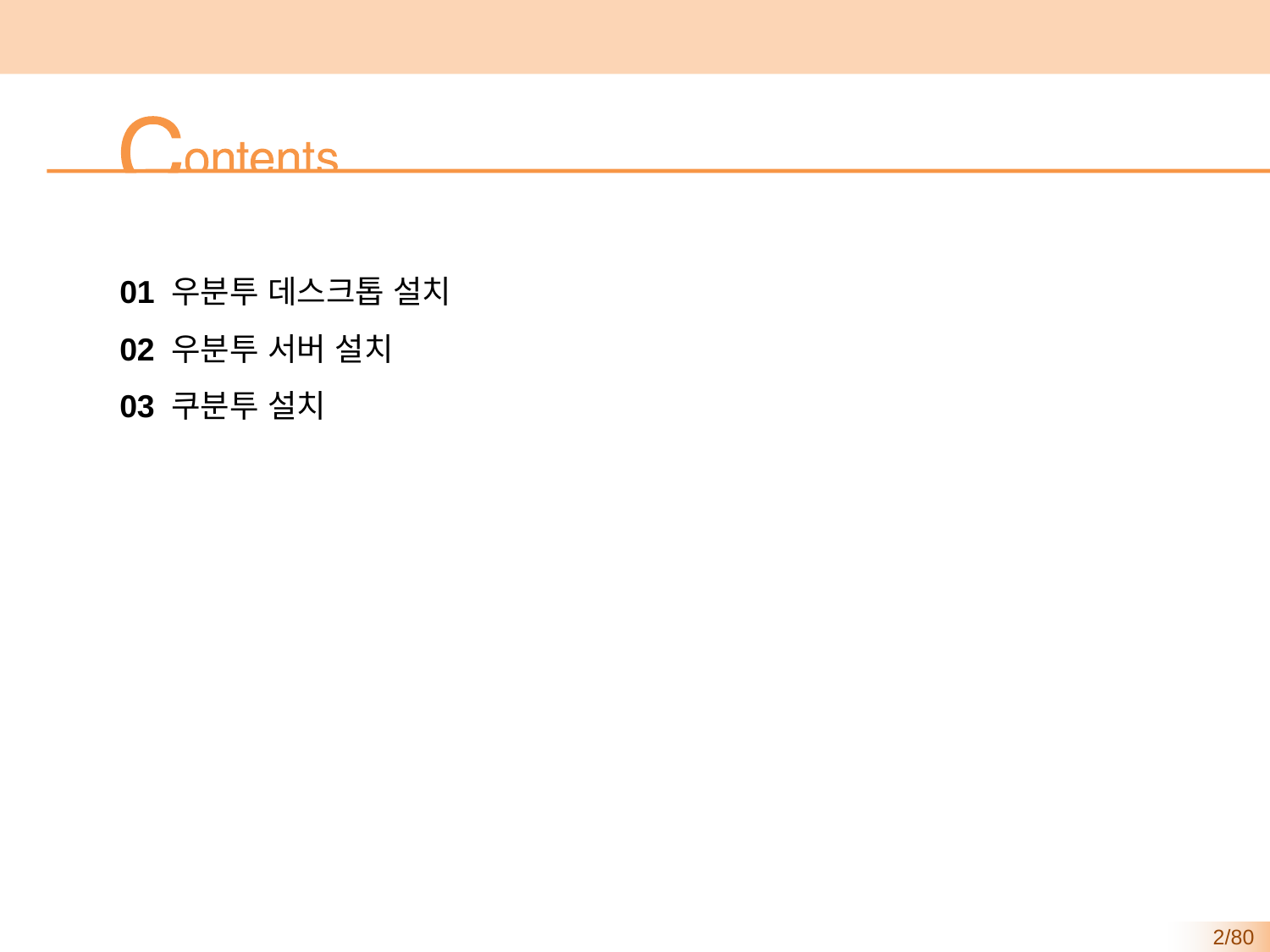

01 우분투 데스크톱 설치
02 우분투 서버 설치
03 쿠분투 설치